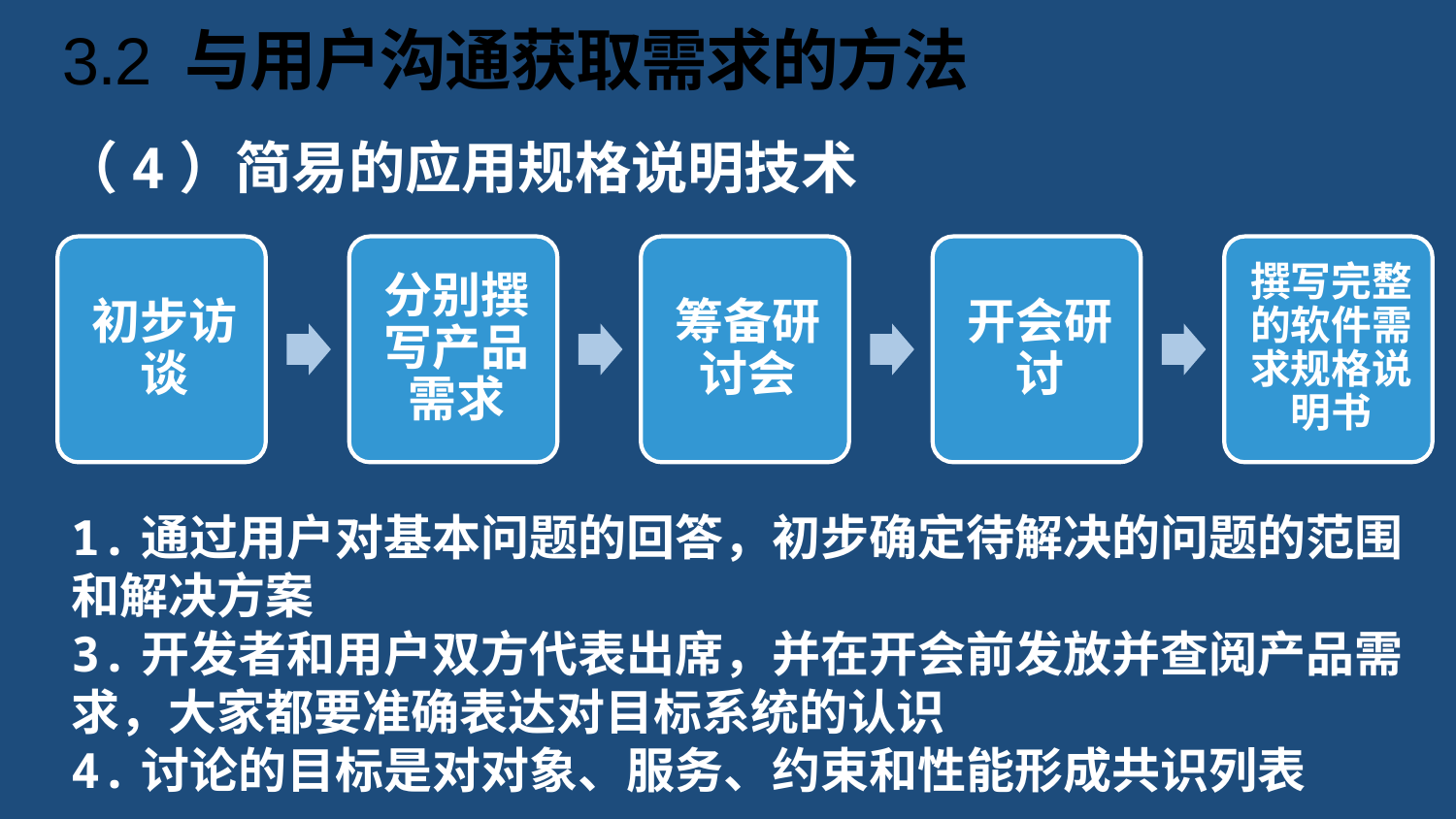

# 3.2 与用户沟通获取需求的方法
（4）简易的应用规格说明技术

初步访谈

分别撰写产品需求

筹备研讨会

开会研讨

撰写完整的软件需求规格说明书
1.通过用户对基本问题的回答，初步确定待解决的问题的范围和解决方案
3.开发者和用户双方代表出席，并在开会前发放并查阅产品需求，大家都要准确表达对目标系统的认识
4.讨论的目标是对对象、服务、约束和性能形成共识列表